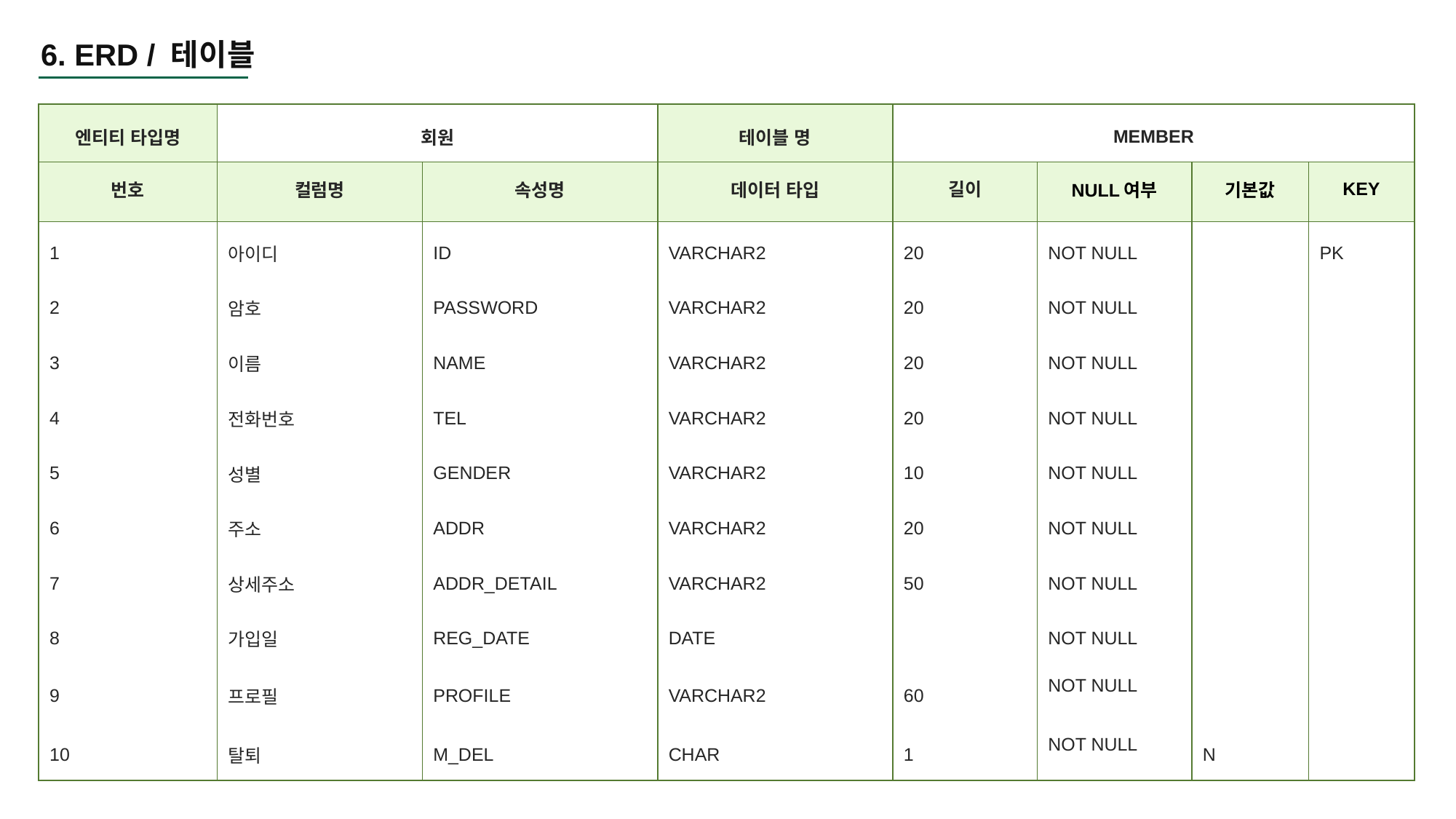

6. ERD / 테이블
| 엔티티 타입명 | 회원 |  | 테이블 명 | MEMBER |  |  |  |
| --- | --- | --- | --- | --- | --- | --- | --- |
| 번호 | 컬럼명 | 속성명 | 데이터 타입 | 길이 | NULL여부 | 기본값 | KEY |
| 1 | 아이디 | ID | VARCHAR2 | 20 | NOT NULL |  | PK |
| 2 | 암호 | PASSWORD | VARCHAR2 | 20 | NOT NULL |  |  |
| 3 | 이름 | NAME | VARCHAR2 | 20 | NOT NULL |  |  |
| 4 | 전화번호 | TEL | VARCHAR2 | 20 | NOT NULL |  |  |
| 5 | 성별 | GENDER | VARCHAR2 | 10 | NOT NULL |  |  |
| 6 | 주소 | ADDR | VARCHAR2 | 20 | NOT NULL |  |  |
| 7 | 상세주소 | ADDR\_DETAIL | VARCHAR2 | 50 | NOT NULL |  |  |
| 8 | 가입일 | REG\_DATE | DATE |  | NOT NULL |  |  |
| 9 | 프로필 | PROFILE | VARCHAR2 | 60 | NOT NULL |  |  |
| 10 | 탈퇴 | M\_DEL | CHAR | 1 | NOT NULL | N |  |